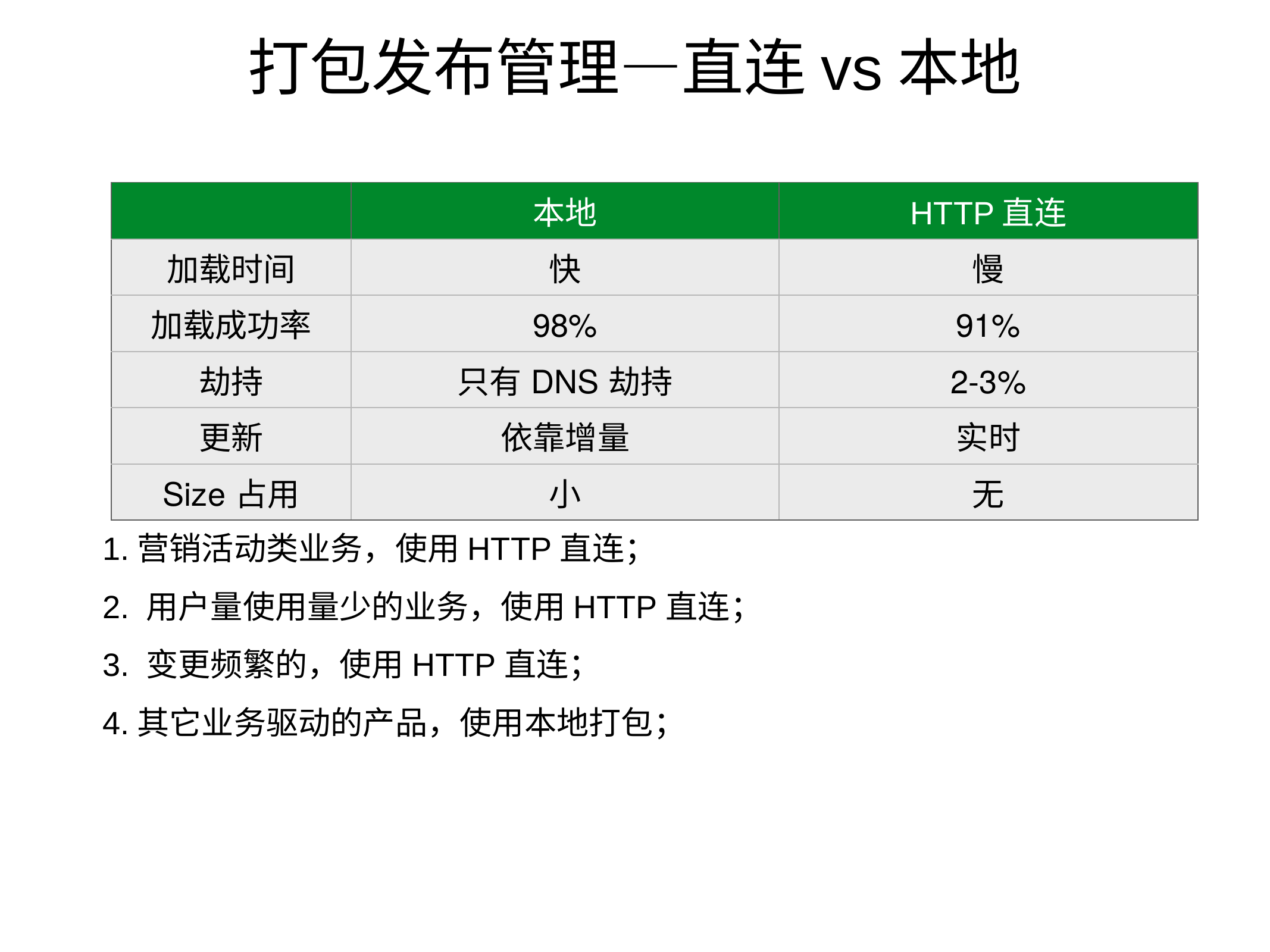

# 打包发布管理—直连vs本地
|  | 本地 | HTTP直连 |
| --- | --- | --- |
| 加载时间 | 快 | 慢 |
| 加载成功率 | 98% | 91% |
| 劫持 | 只有DNS劫持 | 2-3% |
| 更新 | 依靠增量 | 实时 |
| Size占用 | 小 | 无 |
1.营销活动类业务，使用HTTP直连；
2. 用户量使用量少的业务，使用HTTP直连；
3. 变更频繁的，使用HTTP直连；
4.其它业务驱动的产品，使用本地打包；